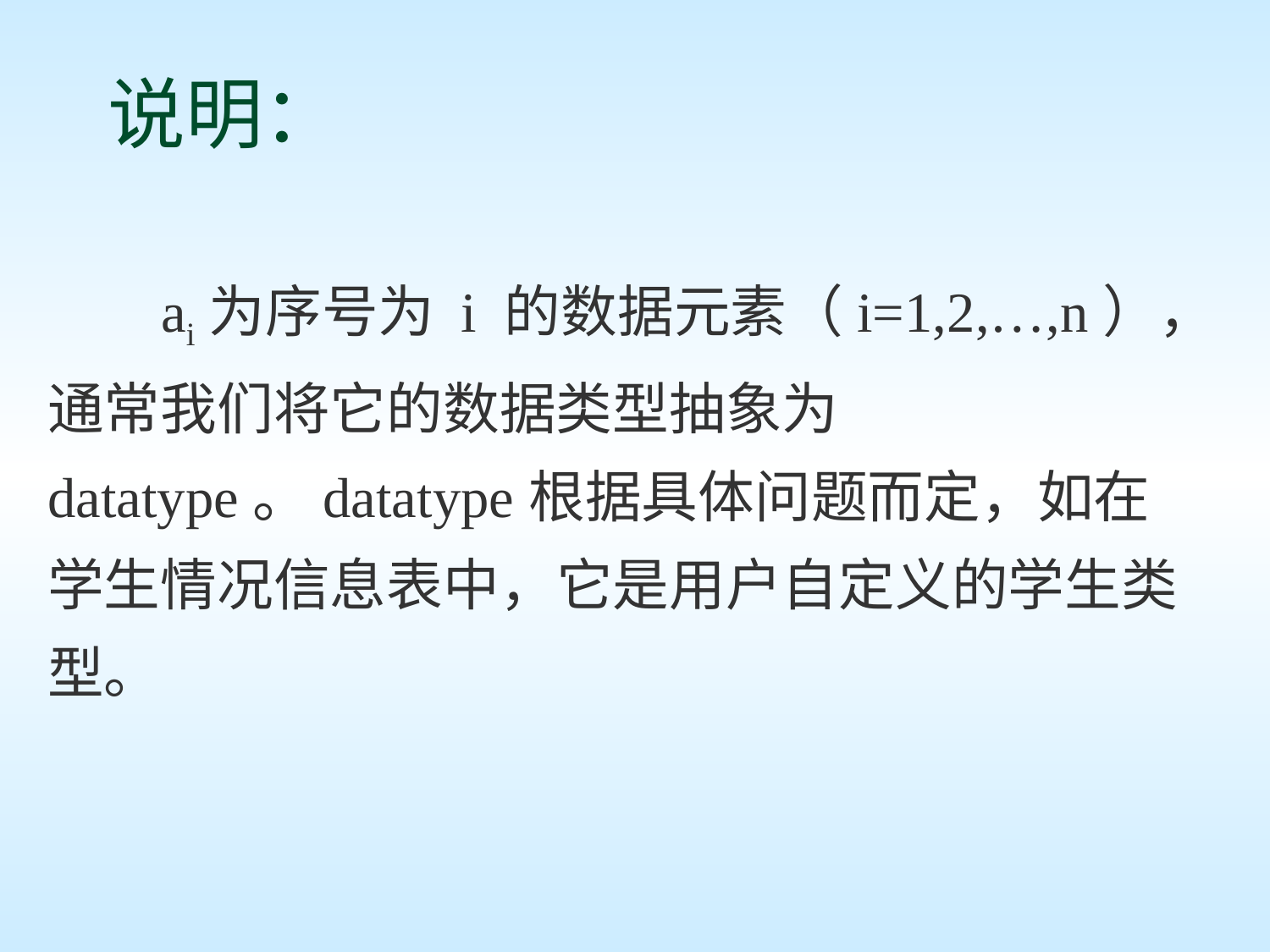

# 说明：
ai为序号为 i 的数据元素（i=1,2,…,n），通常我们将它的数据类型抽象为datatype。datatype根据具体问题而定，如在学生情况信息表中，它是用户自定义的学生类型。